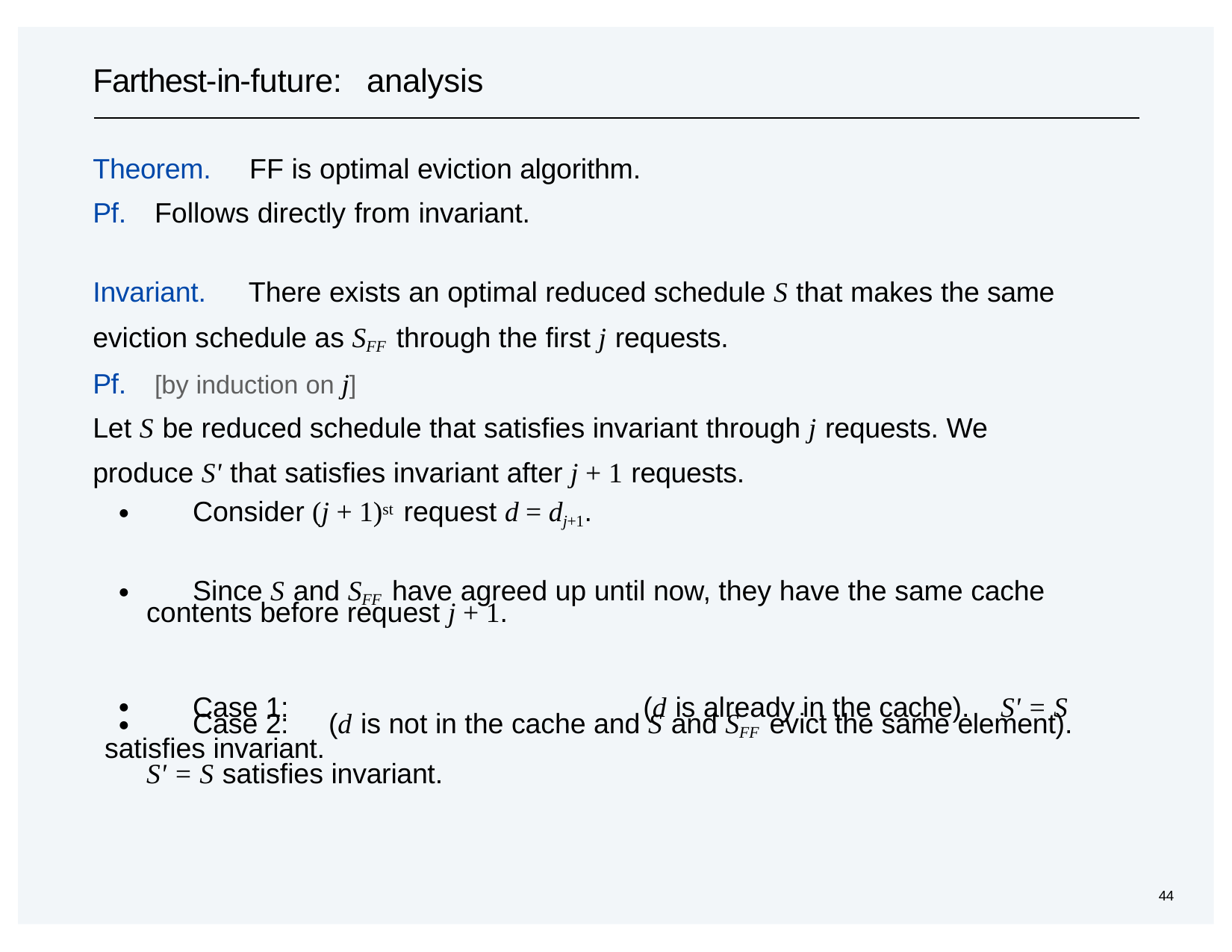

# Farthest-in-future:	analysis

Theorem.	FF is optimal eviction algorithm. Pf.	Follows directly from invariant.

Invariant.	There exists an optimal reduced schedule S that makes the same eviction schedule as SFF through the first j requests.
Pf.	[by induction on j]
Let S be reduced schedule that satisfies invariant through j requests. We produce S' that satisfies invariant after j + 1 requests.
・Consider (j + 1)st request d = dj+1.
・Since S and SFF have agreed up until now, they have the same cache
・Case 1:	(d is already in the cache).	S' = S satisfies invariant.
contents before request j + 1.
・Case 2:	(d is not in the cache and S and SFF evict the same element).
S' = S satisfies invariant.
44